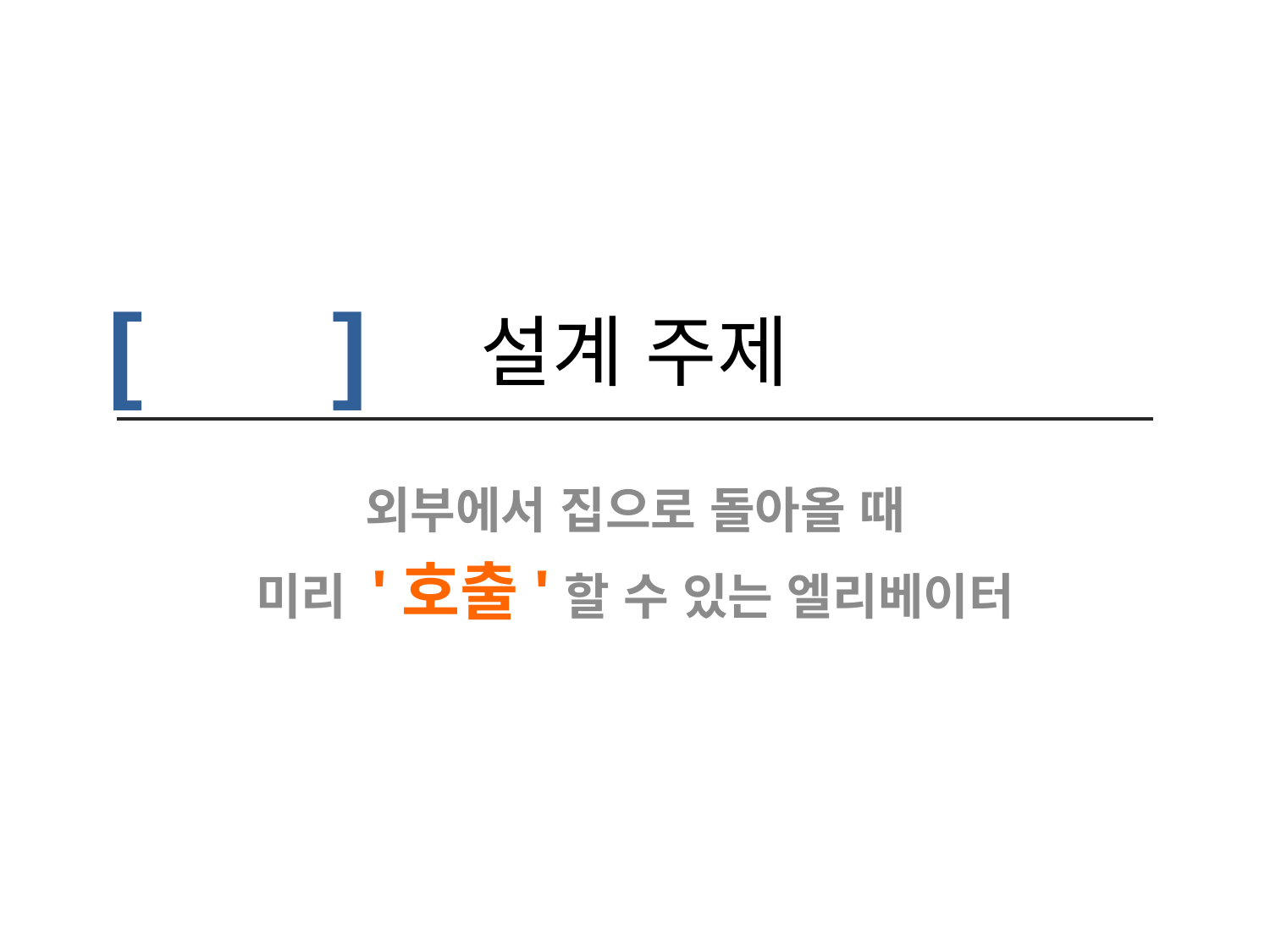

# [                   ]
설계 주제
외부에서 집으로 돌아올 때
미리 '호출'할 수 있는 엘리베이터